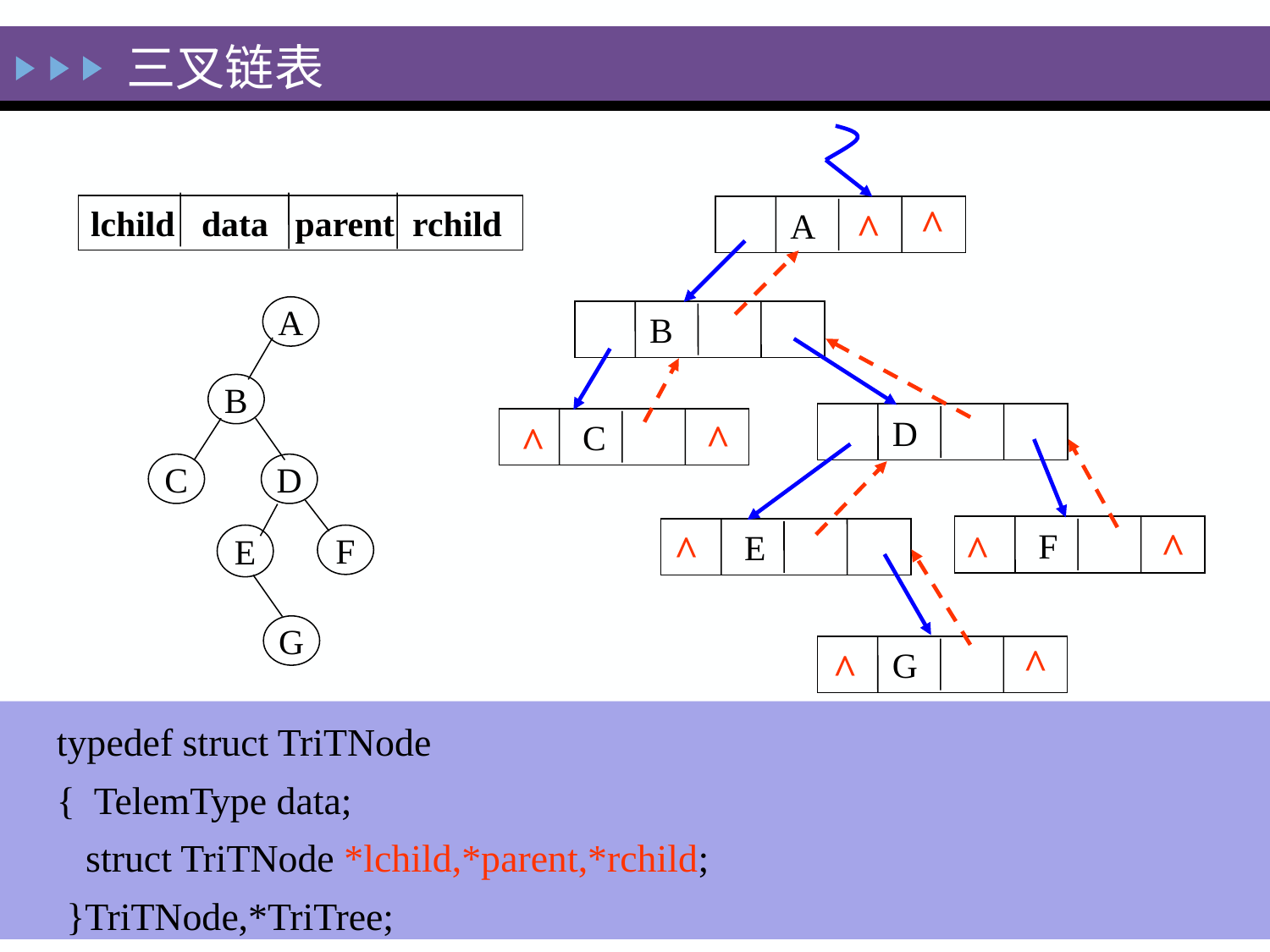

三叉链表

^
^
       A

       B

       D

        C

        F

        E

       G

^
^

^
^
^

^
^

lchild   data   parent  rchild
A

B

C
D

E
F

G
typedef struct TriTNode
{  TelemType data;
   struct TriTNode *lchild,*parent,*rchild;
 }TriTNode,*TriTree;